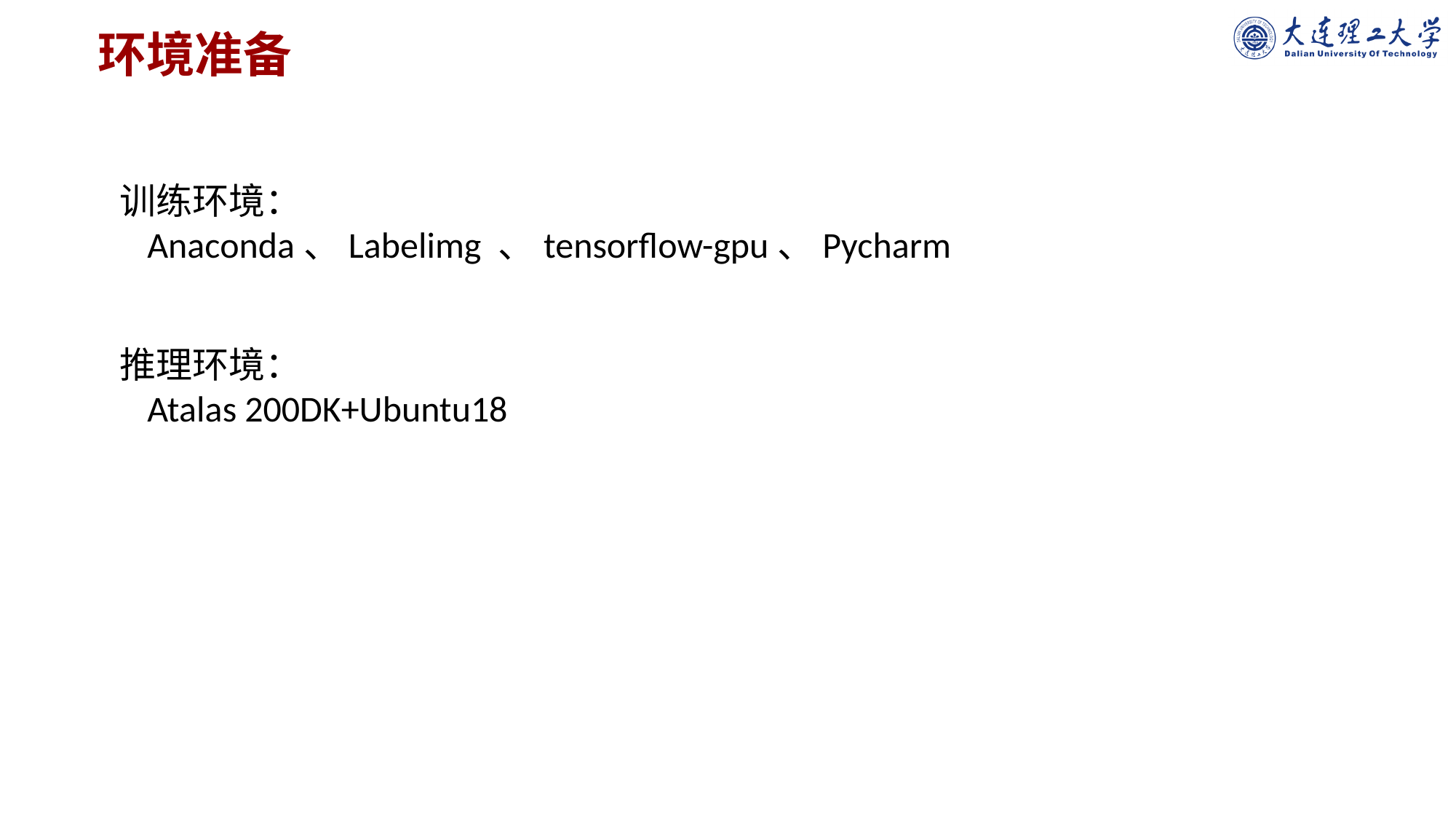

# 环境准备
训练环境：
Anaconda、Labelimg 、tensorflow-gpu、Pycharm
推理环境：
Atalas 200DK+Ubuntu18